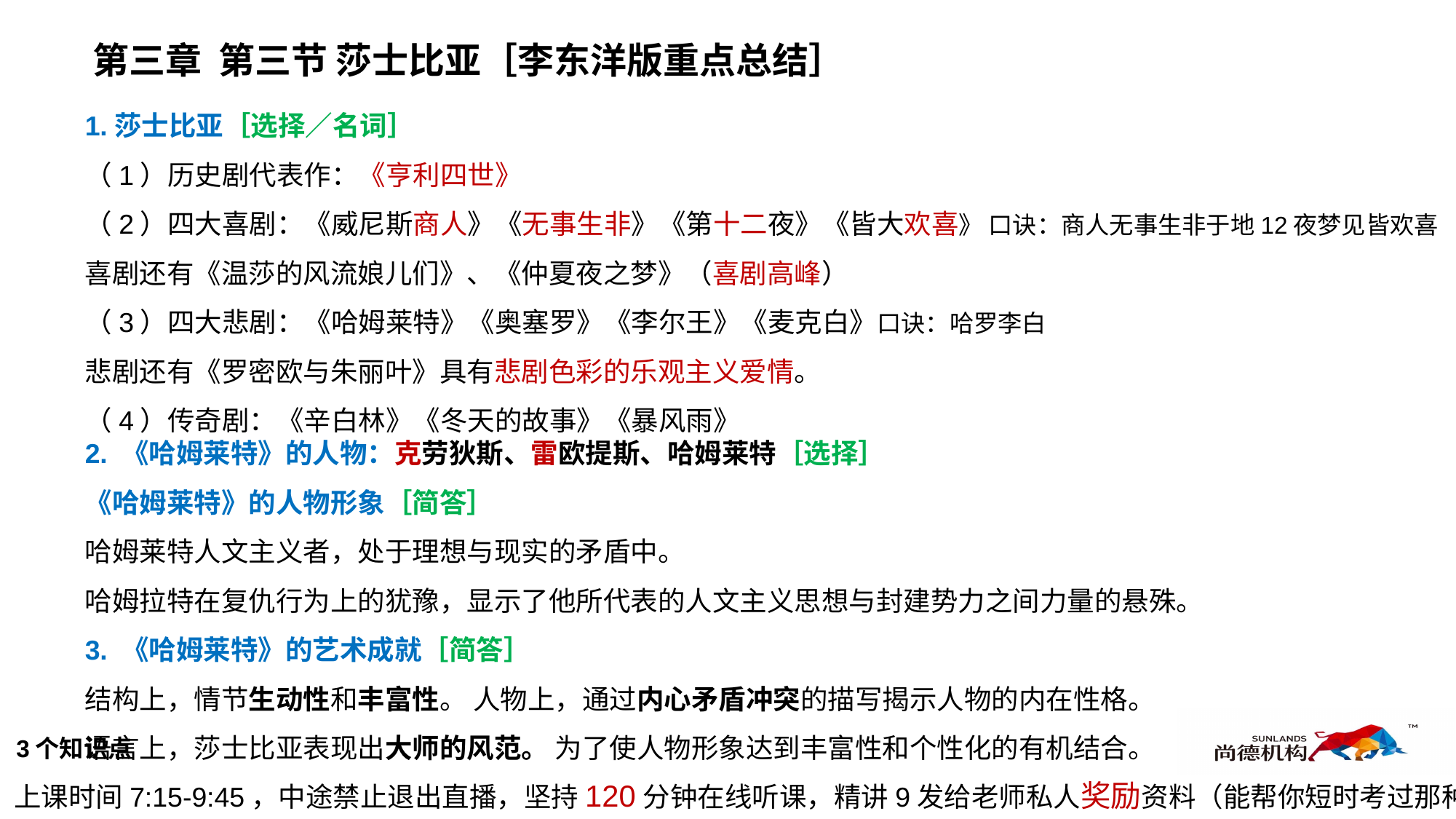

第三章  第三节 莎士比亚［李东洋版重点总结］
1.莎士比亚［选择／名词］
（1）历史剧代表作：《亨利四世》
（2）四大喜剧：《威尼斯商人》《无事生非》《第十二夜》《皆大欢喜》 口诀：商人无事生非于地12夜梦见皆欢喜
喜剧还有《温莎的风流娘儿们》、《仲夏夜之梦》（喜剧高峰）
（3）四大悲剧：《哈姆莱特》《奥塞罗》《李尔王》《麦克白》口诀：哈罗李白
悲剧还有《罗密欧与朱丽叶》具有悲剧色彩的乐观主义爱情。
（4）传奇剧：《辛白林》《冬天的故事》《暴风雨》
2. 《哈姆莱特》的人物：克劳狄斯、雷欧提斯、哈姆莱特［选择］
《哈姆莱特》的人物形象［简答］
哈姆莱特人文主义者，处于理想与现实的矛盾中。
哈姆拉特在复仇行为上的犹豫，显示了他所代表的人文主义思想与封建势力之间力量的悬殊。
3. 《哈姆莱特》的艺术成就［简答］
结构上，情节生动性和丰富性。 人物上，通过内心矛盾冲突的描写揭示人物的内在性格。
语言上，莎士比亚表现出大师的风范。 为了使人物形象达到丰富性和个性化的有机结合。
3个知识点